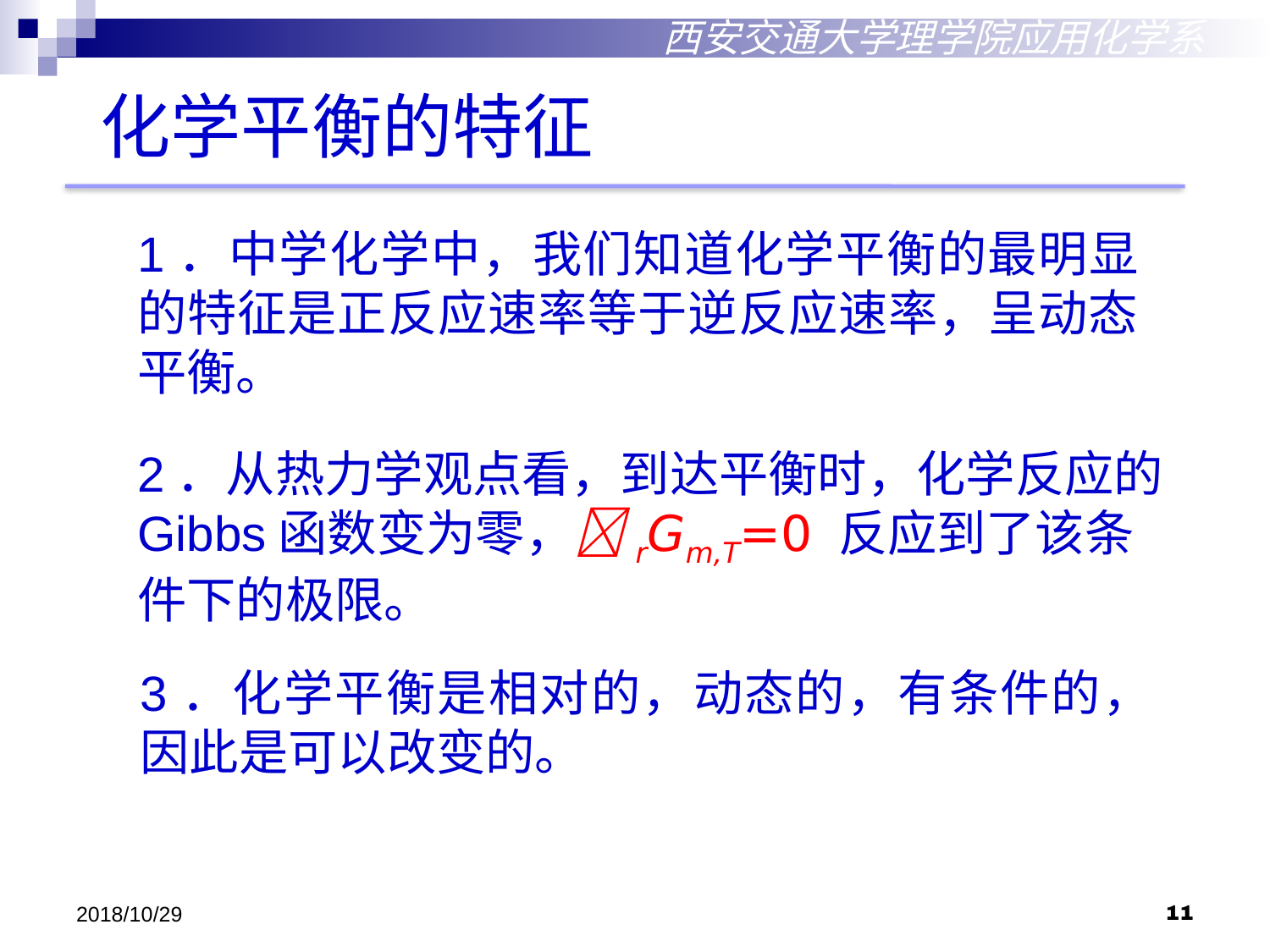

西安交通大学理学院应用化学系
化学平衡的特征

1．中学化学中，我们知道化学平衡的最明显的特征是正反应速率等于逆反应速率，呈动态平衡。
2．从热力学观点看，到达平衡时，化学反应的Gibbs函数变为零，ΔrGm,T=0 反应到了该条件下的极限。
3．化学平衡是相对的，动态的，有条件的，因此是可以改变的。
2018/10/29
11